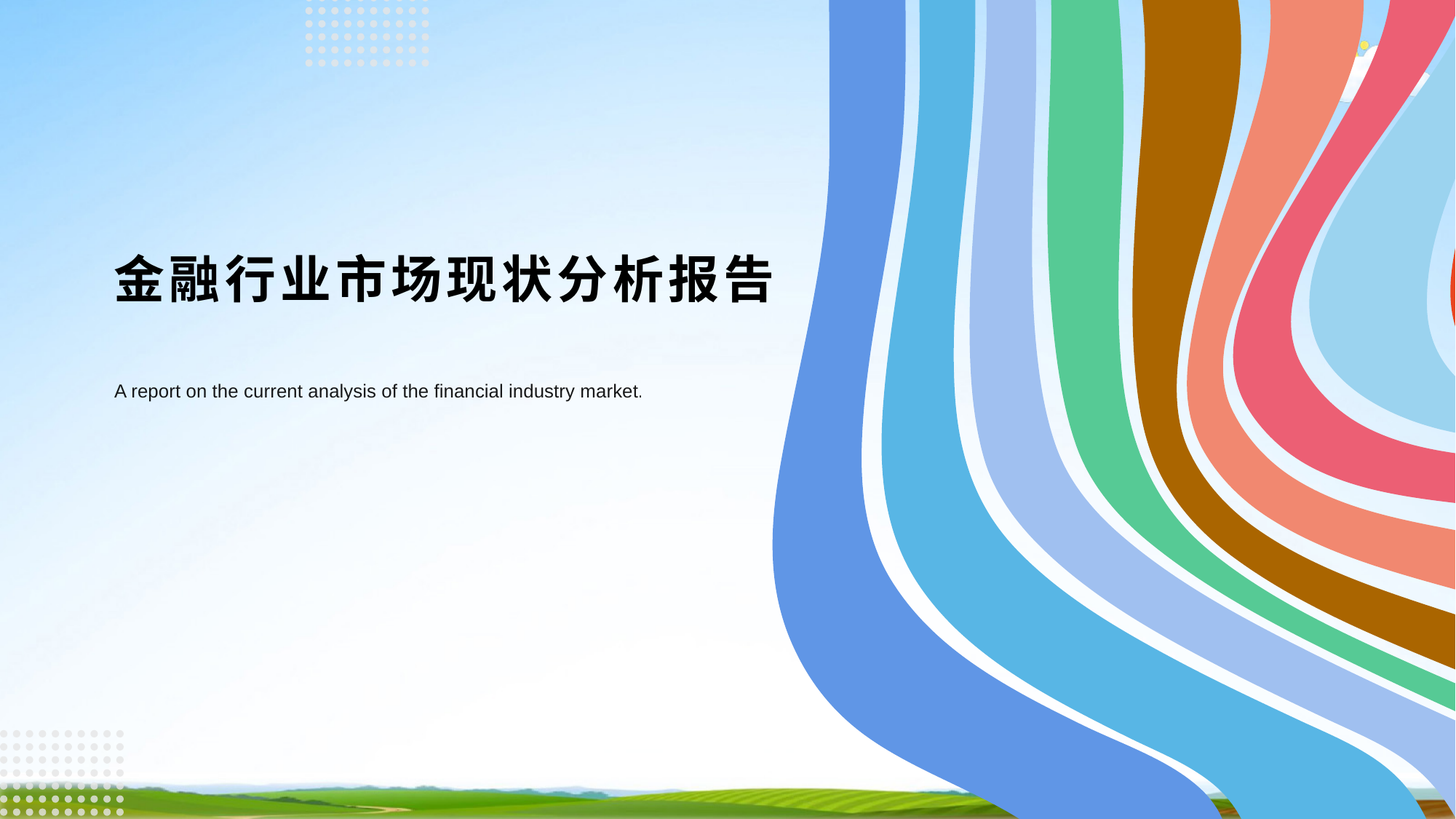

金融行业市场现状分析报告
A report on the current analysis of the financial industry market.